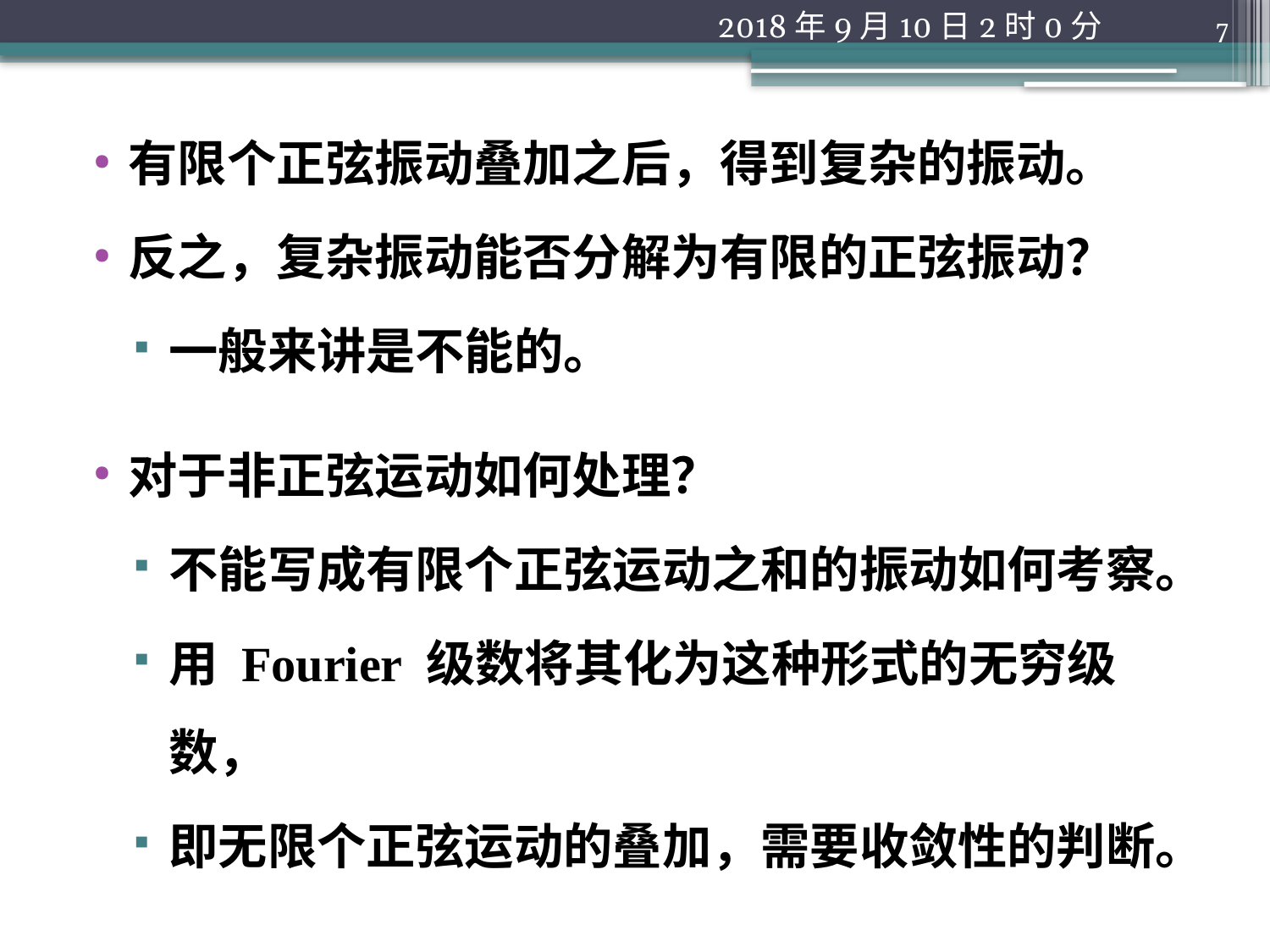

2018年9月10日2时0分
7
有限个正弦振动叠加之后，得到复杂的振动。
反之，复杂振动能否分解为有限的正弦振动？
一般来讲是不能的。
对于非正弦运动如何处理？
不能写成有限个正弦运动之和的振动如何考察。
用 Fourier 级数将其化为这种形式的无穷级数，
即无限个正弦运动的叠加，需要收敛性的判断。